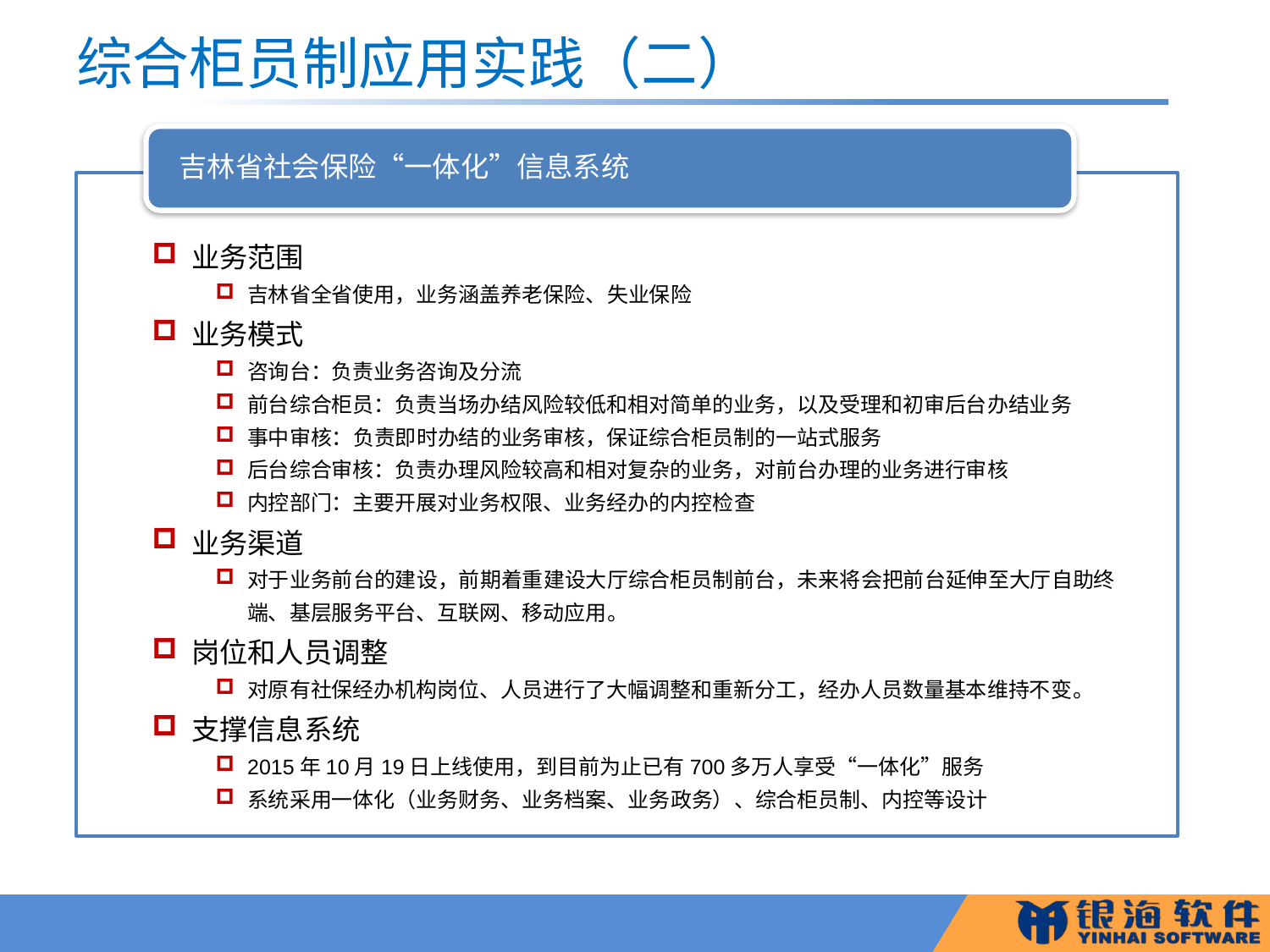

# 综合柜员制应用实践（二）

吉林省社会保险“一体化”信息系统

业务范围
吉林省全省使用，业务涵盖养老保险、失业保险
业务模式
咨询台：负责业务咨询及分流
前台综合柜员：负责当场办结风险较低和相对简单的业务，以及受理和初审后台办结业务
事中审核：负责即时办结的业务审核，保证综合柜员制的一站式服务
后台综合审核：负责办理风险较高和相对复杂的业务，对前台办理的业务进行审核
内控部门：主要开展对业务权限、业务经办的内控检查
业务渠道
对于业务前台的建设，前期着重建设大厅综合柜员制前台，未来将会把前台延伸至大厅自助终端、基层服务平台、互联网、移动应用。
岗位和人员调整
对原有社保经办机构岗位、人员进行了大幅调整和重新分工，经办人员数量基本维持不变。
支撑信息系统
2015年10月19日上线使用，到目前为止已有700多万人享受“一体化”服务
系统采用一体化（业务财务、业务档案、业务政务）、综合柜员制、内控等设计